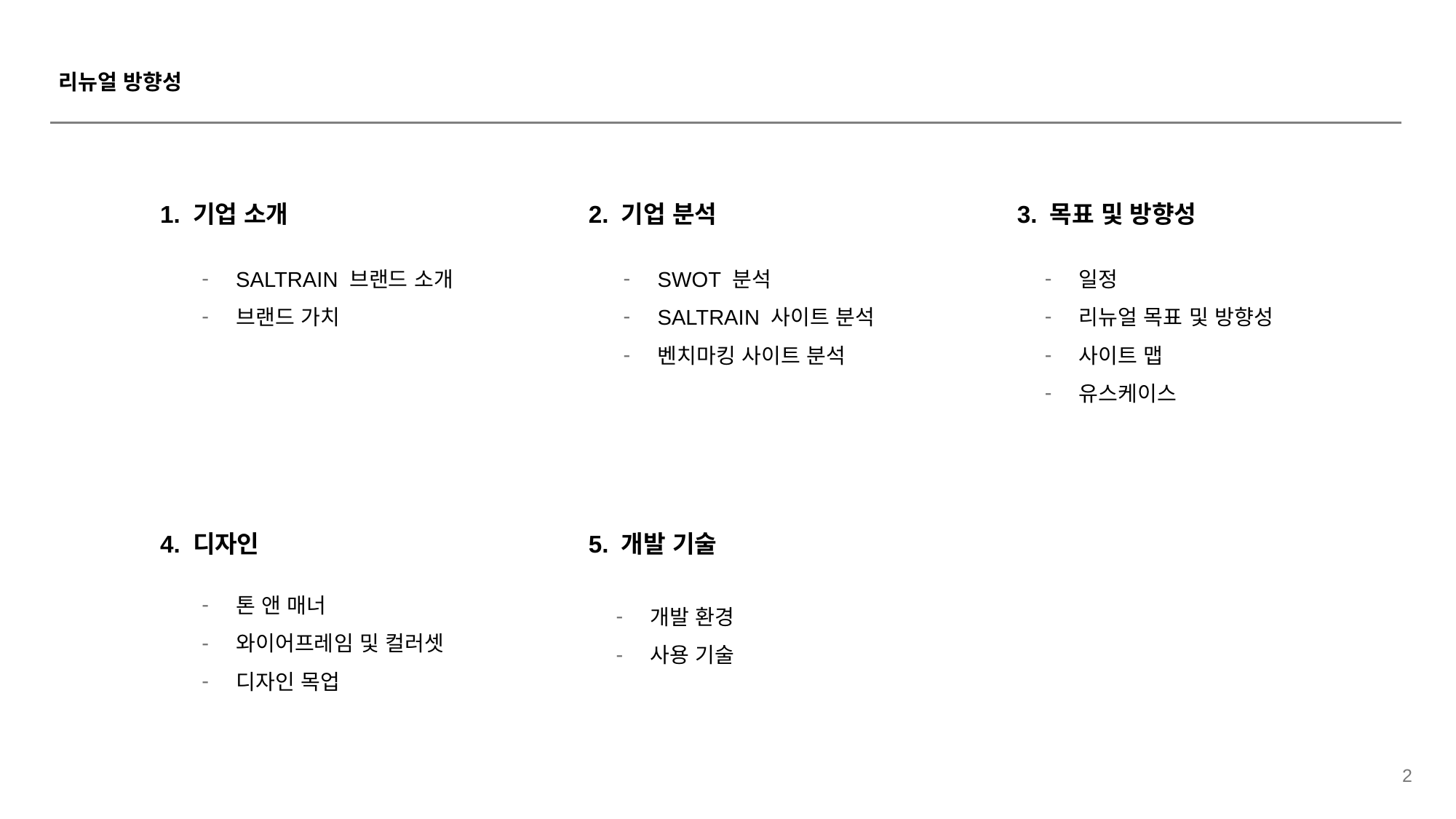

# 리뉴얼 방향성
1. 기업 소개
2. 기업 분석
3. 목표 및 방향성
SALTRAIN 브랜드 소개
브랜드 가치
SWOT 분석
SALTRAIN 사이트 분석
벤치마킹 사이트 분석
일정
리뉴얼 목표 및 방향성
사이트 맵
유스케이스
4. 디자인
5. 개발 기술
톤 앤 매너
와이어프레임 및 컬러셋
디자인 목업
개발 환경
사용 기술
2